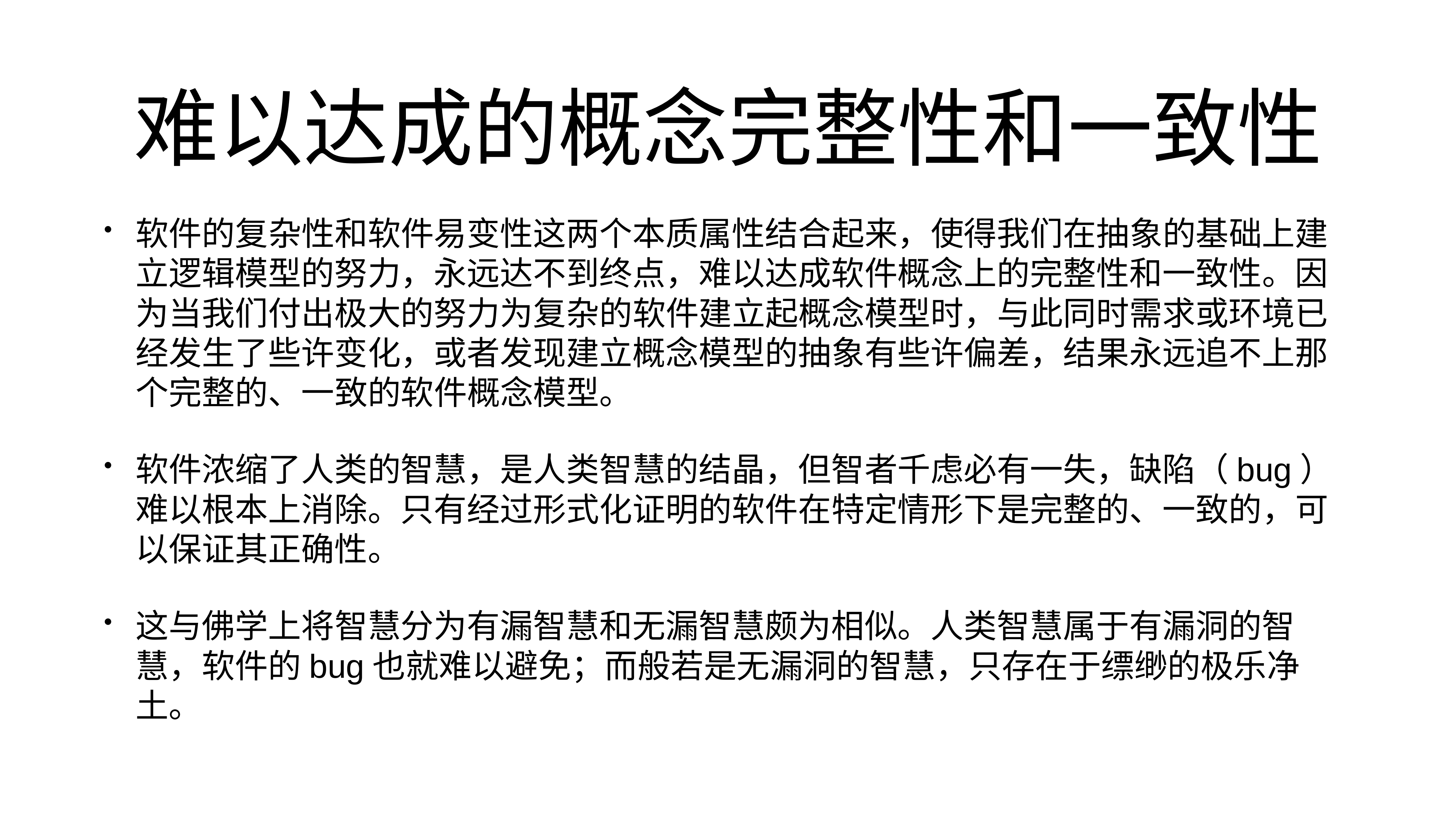

# 难以达成的概念完整性和一致性
软件的复杂性和软件易变性这两个本质属性结合起来，使得我们在抽象的基础上建立逻辑模型的努力，永远达不到终点，难以达成软件概念上的完整性和一致性。因为当我们付出极大的努力为复杂的软件建立起概念模型时，与此同时需求或环境已经发生了些许变化，或者发现建立概念模型的抽象有些许偏差，结果永远追不上那个完整的、一致的软件概念模型。
软件浓缩了人类的智慧，是人类智慧的结晶，但智者千虑必有一失，缺陷（bug）难以根本上消除。只有经过形式化证明的软件在特定情形下是完整的、一致的，可以保证其正确性。
这与佛学上将智慧分为有漏智慧和无漏智慧颇为相似。人类智慧属于有漏洞的智慧，软件的bug也就难以避免；而般若是无漏洞的智慧，只存在于缥缈的极乐净土。